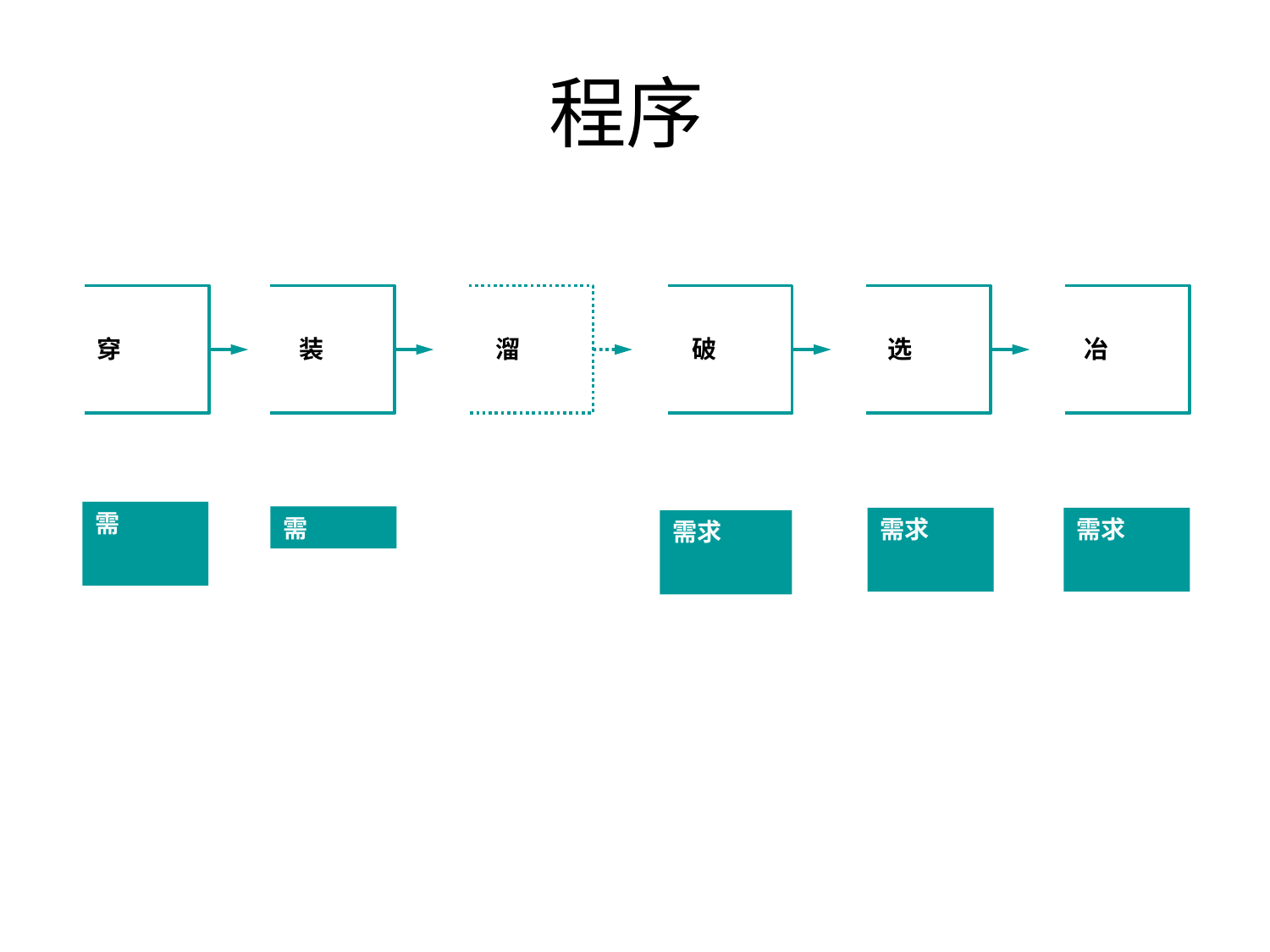

程序

穿
装
溜
破
选
冶
需

需
需求

需求

需求